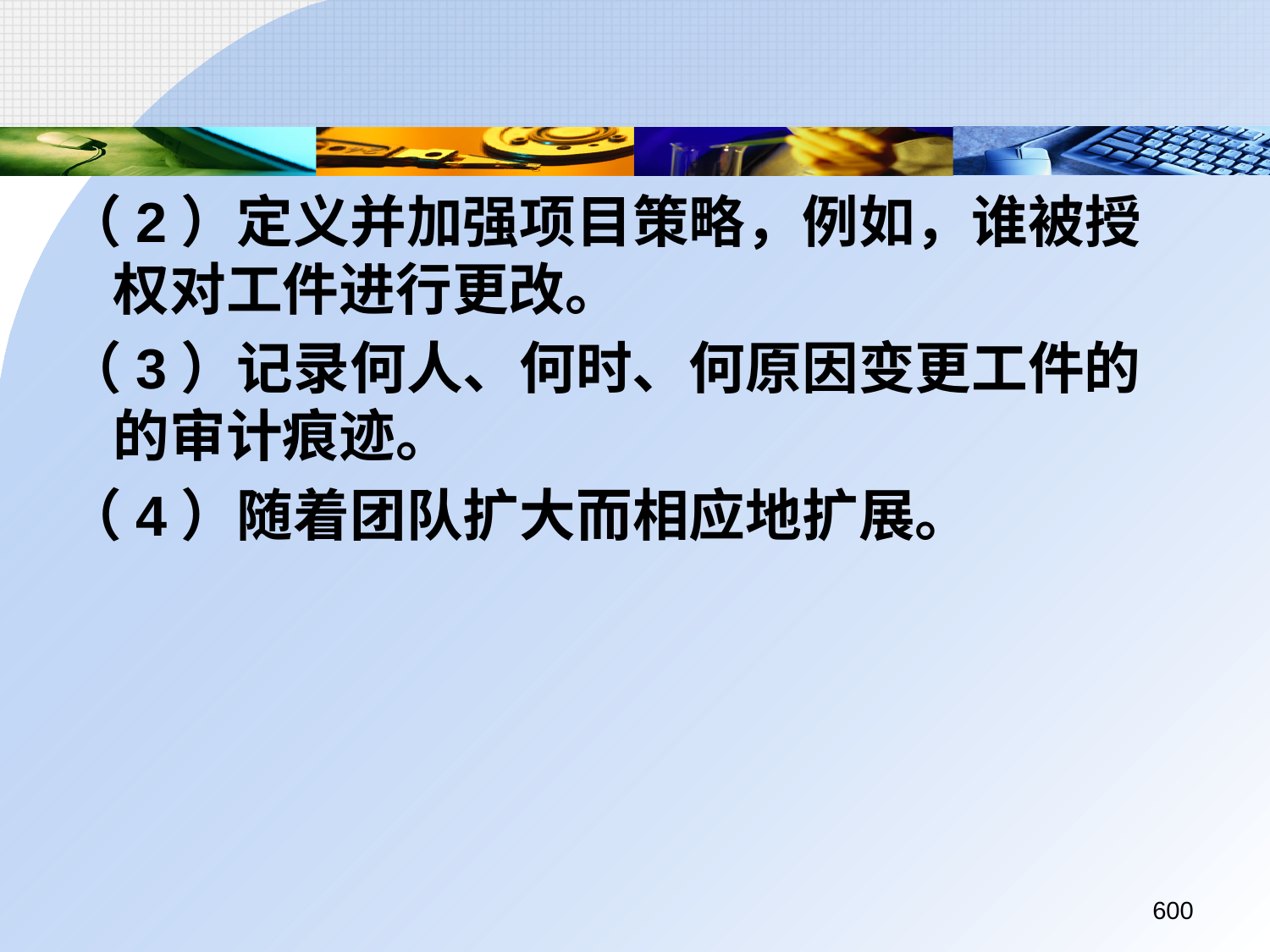

（2）定义并加强项目策略，例如，谁被授权对工件进行更改。
（3）记录何人、何时、何原因变更工件的的审计痕迹。
（4）随着团队扩大而相应地扩展。

600